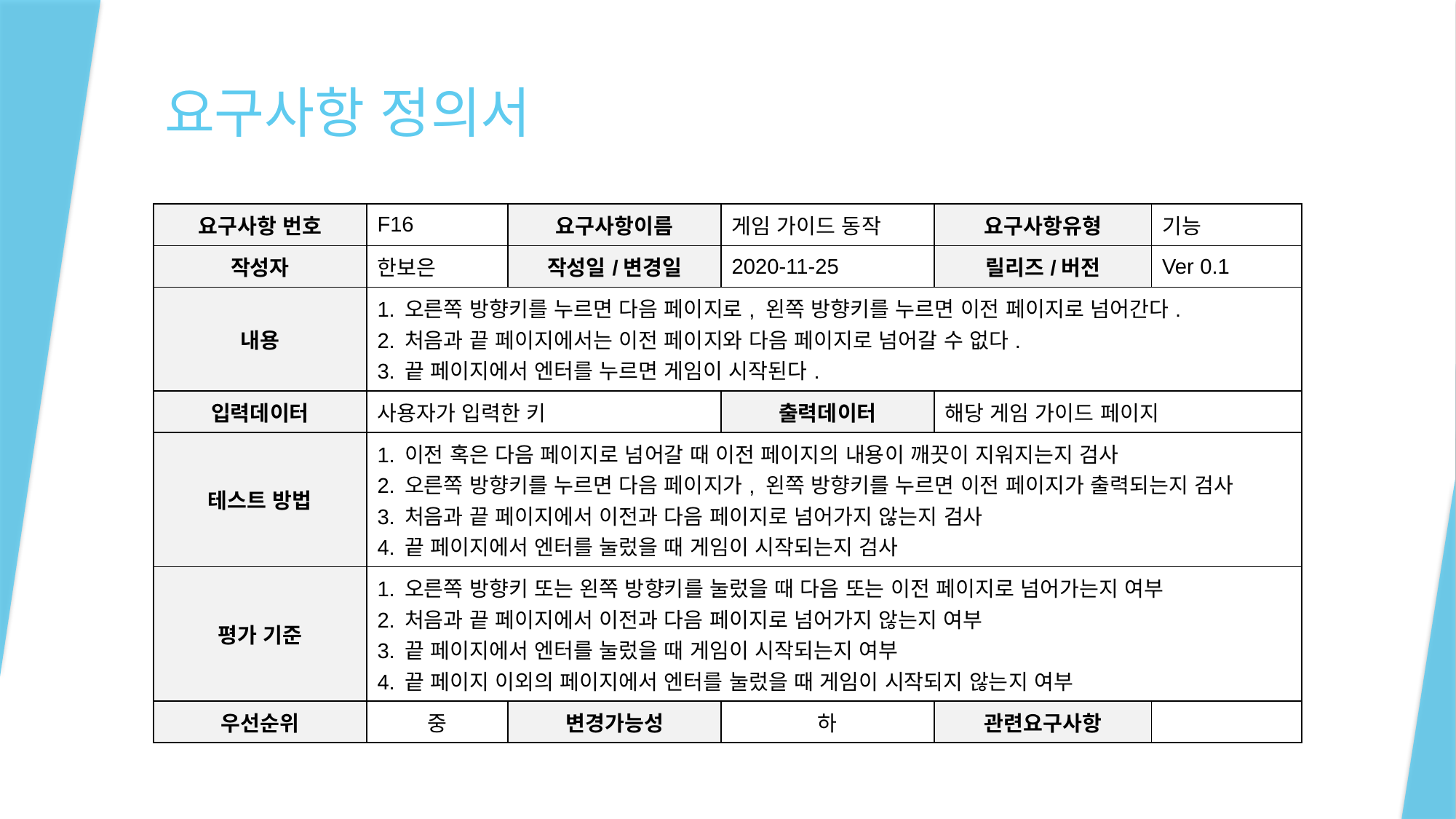

# 요구사항 정의서
| 요구사항 번호 | F16 | 요구사항이름 | 게임 가이드 동작 | 요구사항유형 | 기능 |
| --- | --- | --- | --- | --- | --- |
| 작성자 | 한보은 | 작성일/변경일 | 2020-11-25 | 릴리즈/버전 | Ver 0.1 |
| 내용 | 오른쪽 방향키를 누르면 다음 페이지로, 왼쪽 방향키를 누르면 이전 페이지로 넘어간다. 처음과 끝 페이지에서는 이전 페이지와 다음 페이지로 넘어갈 수 없다. 끝 페이지에서 엔터를 누르면 게임이 시작된다. |  |  |  |  |
| 입력데이터 | 사용자가 입력한 키 |  | 출력데이터 | 해당 게임 가이드 페이지 |  |
| 테스트 방법 | 이전 혹은 다음 페이지로 넘어갈 때 이전 페이지의 내용이 깨끗이 지워지는지 검사 오른쪽 방향키를 누르면 다음 페이지가, 왼쪽 방향키를 누르면 이전 페이지가 출력되는지 검사 처음과 끝 페이지에서 이전과 다음 페이지로 넘어가지 않는지 검사 끝 페이지에서 엔터를 눌렀을 때 게임이 시작되는지 검사 |  |  |  |  |
| 평가 기준 | 오른쪽 방향키 또는 왼쪽 방향키를 눌렀을 때 다음 또는 이전 페이지로 넘어가는지 여부 처음과 끝 페이지에서 이전과 다음 페이지로 넘어가지 않는지 여부 끝 페이지에서 엔터를 눌렀을 때 게임이 시작되는지 여부 끝 페이지 이외의 페이지에서 엔터를 눌렀을 때 게임이 시작되지 않는지 여부 |  |  |  |  |
| 우선순위 | 중 | 변경가능성 | 하 | 관련요구사항 |  |